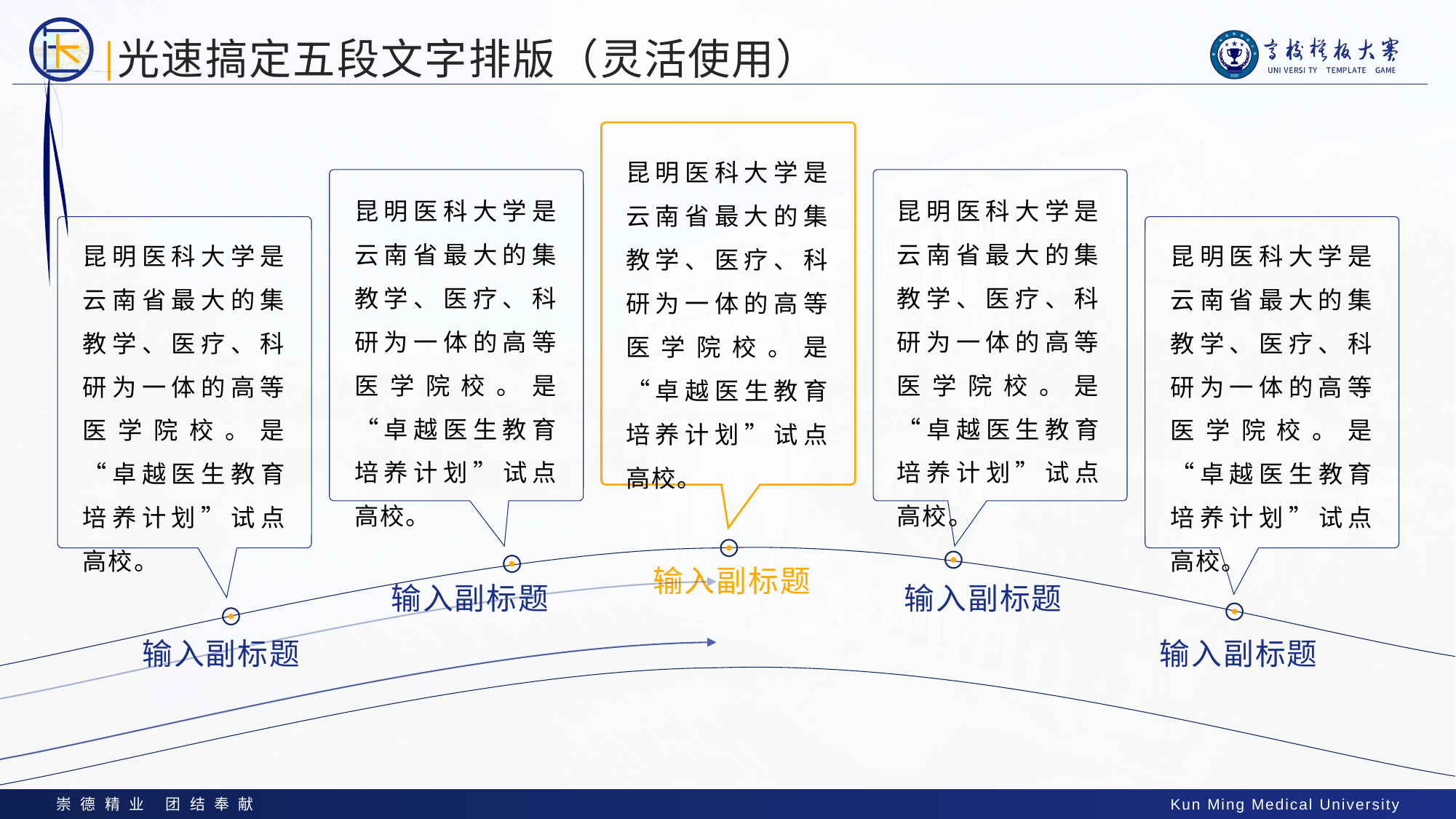

# 光速搞定五段文字排版（灵活使用）

昆明医科大学是云南省最大的集教学、医疗、科研为一体的高等医学院校。是“卓越医生教育培养计划”试点高校。

昆明医科大学是云南省最大的集教学、医疗、科研为一体的高等医学院校。是“卓越医生教育培养计划”试点高校。
昆明医科大学是云南省最大的集教学、医疗、科研为一体的高等医学院校。是“卓越医生教育培养计划”试点高校。

昆明医科大学是云南省最大的集教学、医疗、科研为一体的高等医学院校。是“卓越医生教育培养计划”试点高校。
昆明医科大学是云南省最大的集教学、医疗、科研为一体的高等医学院校。是“卓越医生教育培养计划”试点高校。

输入副标题
输入副标题
输入副标题
输入副标题
输入副标题